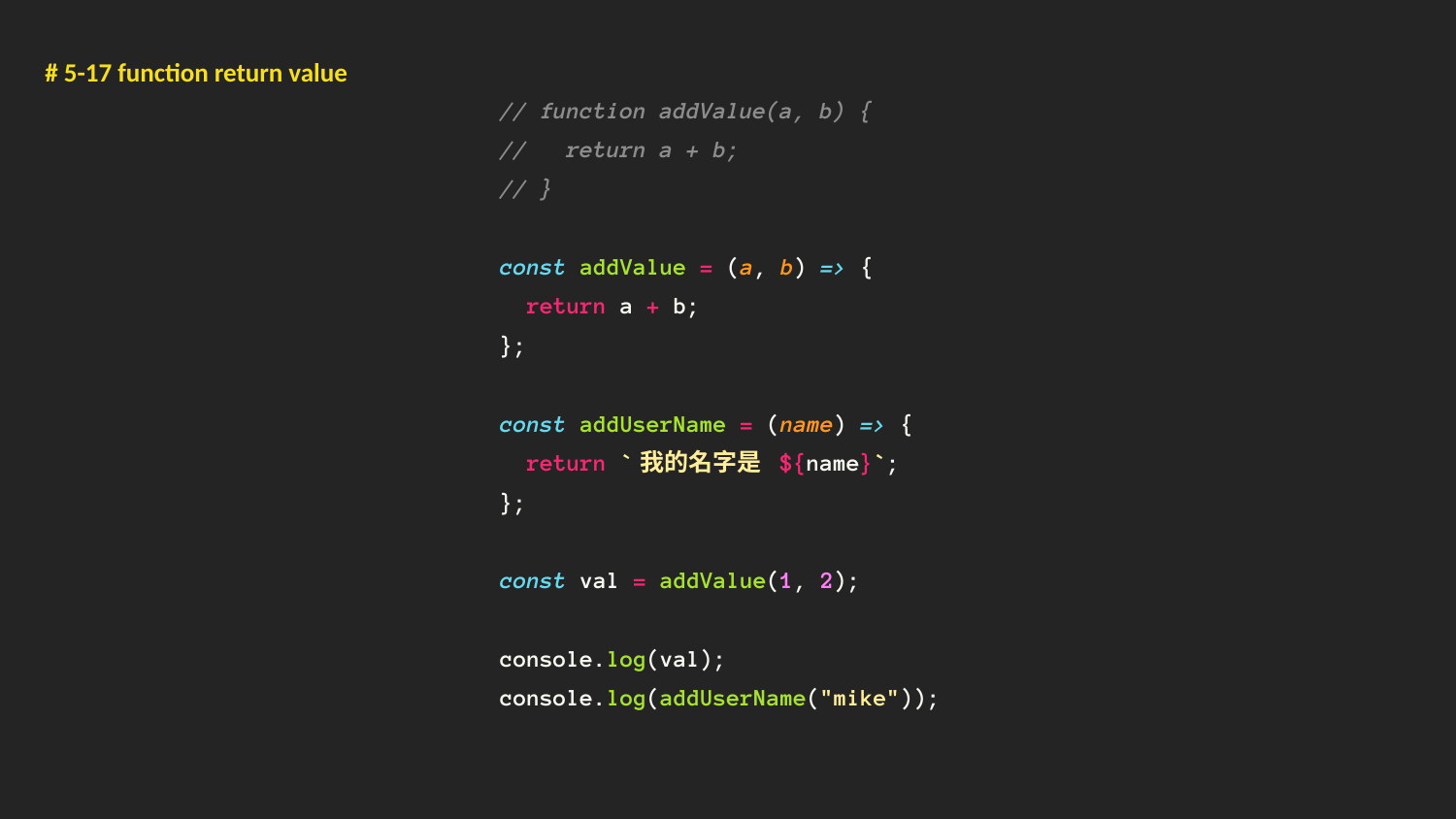

# 5-17 function return value
      // function addValue(a, b) {
      //   return a + b;
      // }

      const addValue = (a, b) => {
        return a + b;
      };

      const addUserName = (name) => {
        return `我的名字是 ${name}`;
      };

      const val = addValue(1, 2);

      console.log(val);
      console.log(addUserName("mike"));